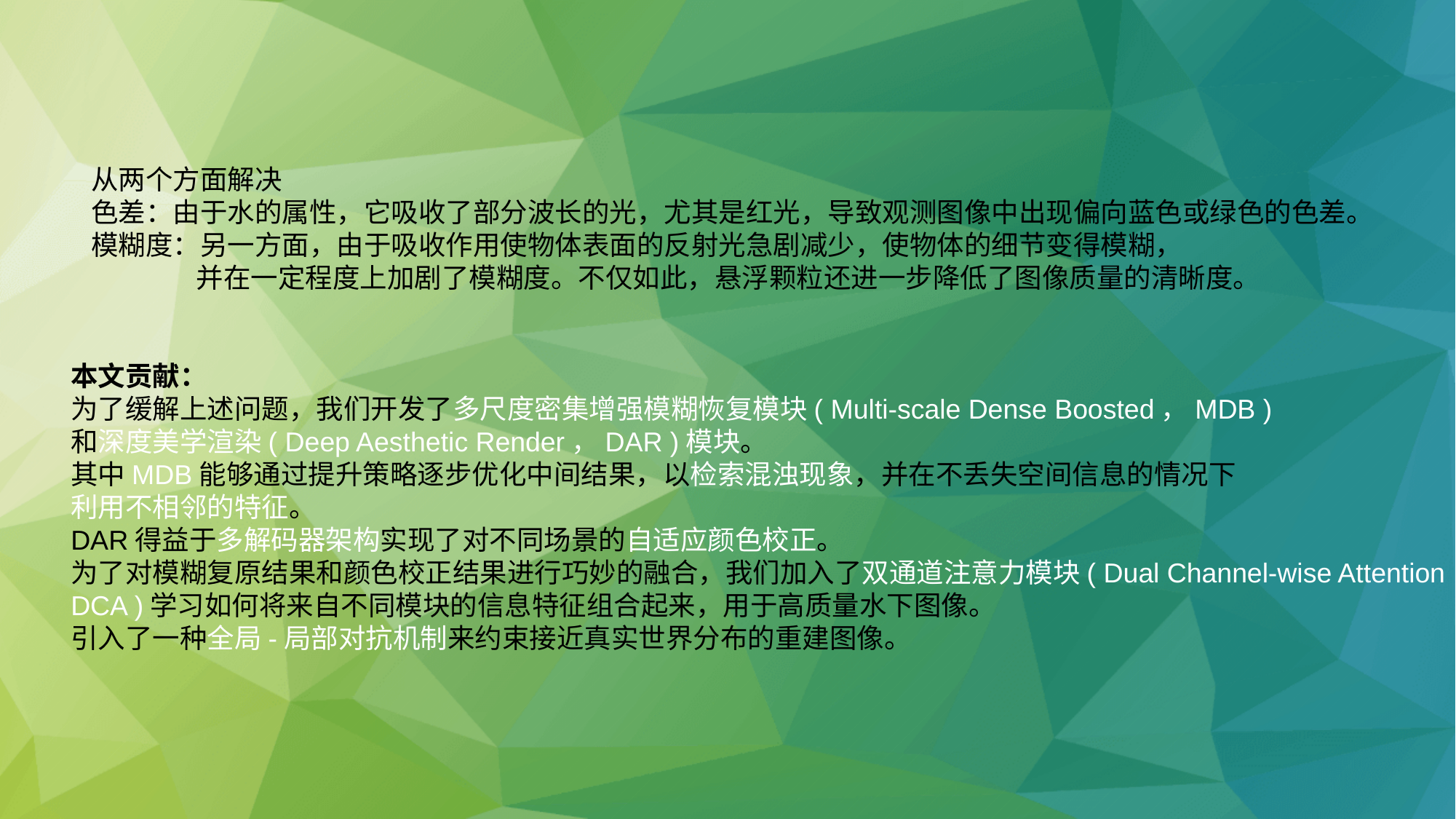

从两个方面解决
色差：由于水的属性，它吸收了部分波长的光，尤其是红光，导致观测图像中出现偏向蓝色或绿色的色差。
模糊度：另一方面，由于吸收作用使物体表面的反射光急剧减少，使物体的细节变得模糊，
                并在一定程度上加剧了模糊度。不仅如此，悬浮颗粒还进一步降低了图像质量的清晰度。
本文贡献：
为了缓解上述问题，我们开发了多尺度密集增强模糊恢复模块( Multi-scale Dense Boosted，MDB )
和深度美学渲染( Deep Aesthetic Render，DAR )模块。
其中MDB能够通过提升策略逐步优化中间结果，以检索混浊现象，并在不丢失空间信息的情况下
利用不相邻的特征。
DAR得益于多解码器架构实现了对不同场景的自适应颜色校正。
为了对模糊复原结果和颜色校正结果进行巧妙的融合，我们加入了双通道注意力模块( Dual Channel-wise Attention，
DCA )学习如何将来自不同模块的信息特征组合起来，用于高质量水下图像。
引入了一种全局-局部对抗机制来约束接近真实世界分布的重建图像。